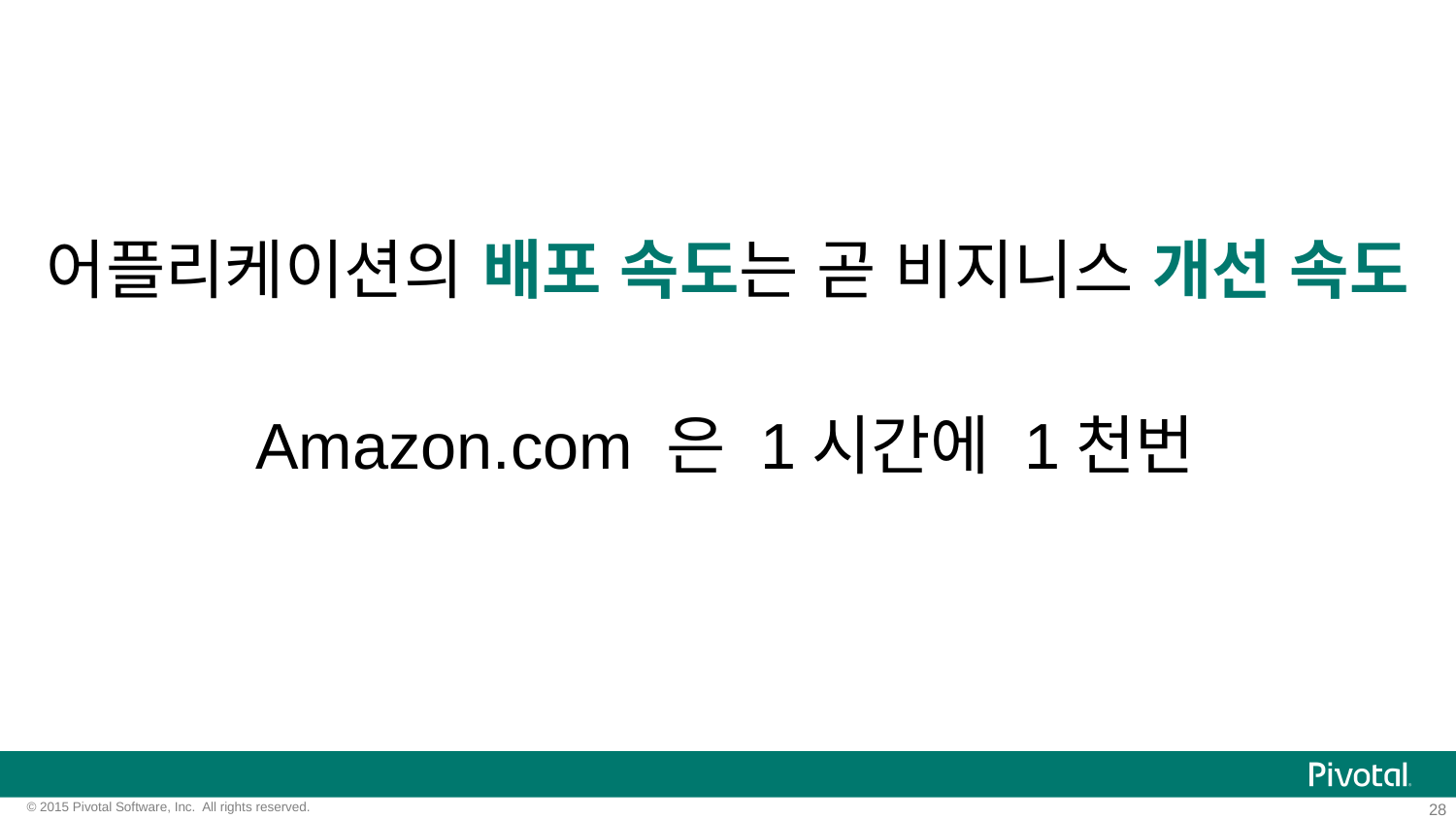

어플리케이션의 배포 속도는 곧 비지니스 개선 속도
Amazon.com 은 1시간에 1천번